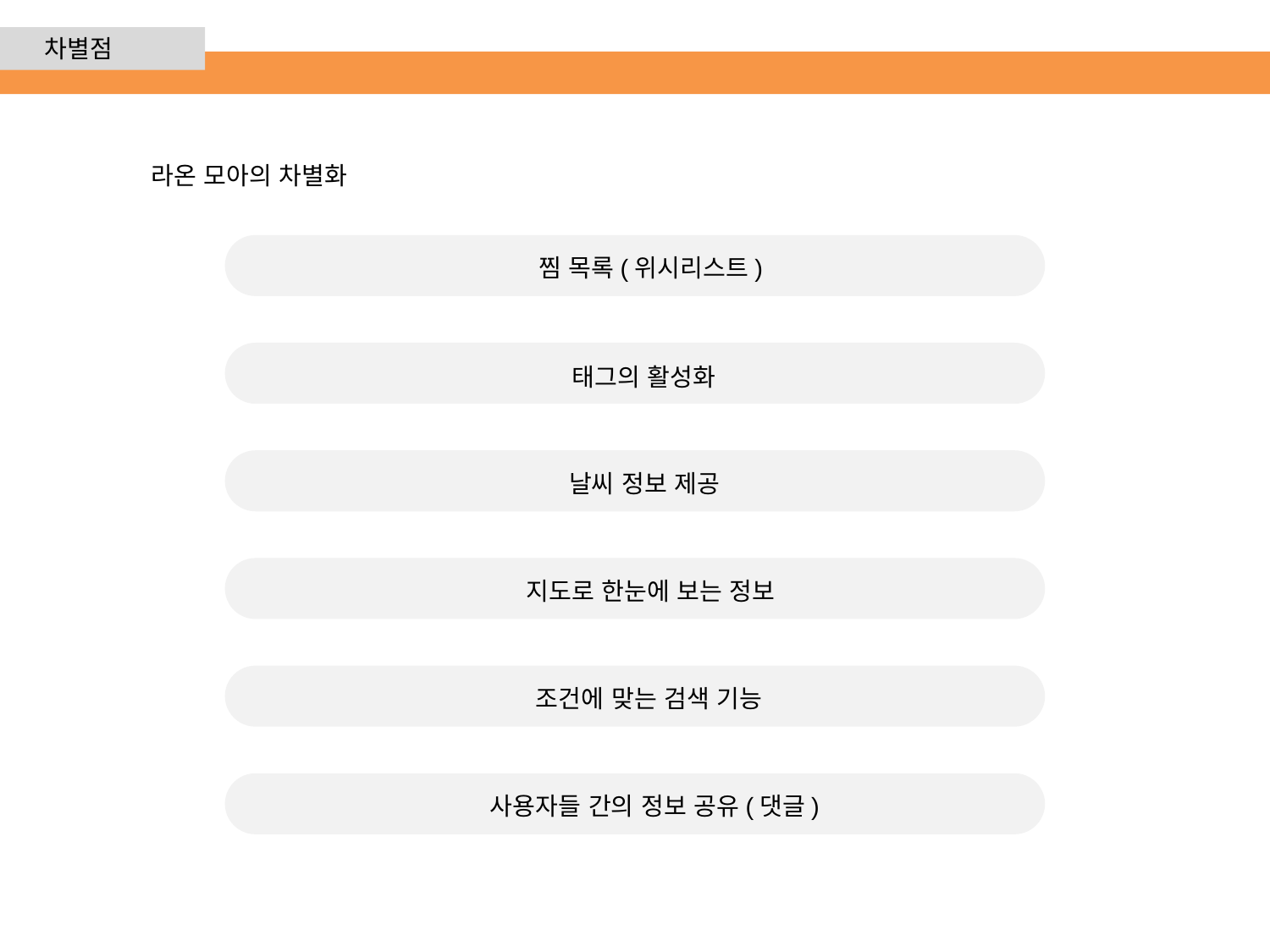

차별점

라온 모아의 차별화

찜 목록(위시리스트)

태그의 활성화

날씨 정보 제공

지도로 한눈에 보는 정보

조건에 맞는 검색 기능

사용자들 간의 정보 공유(댓글)